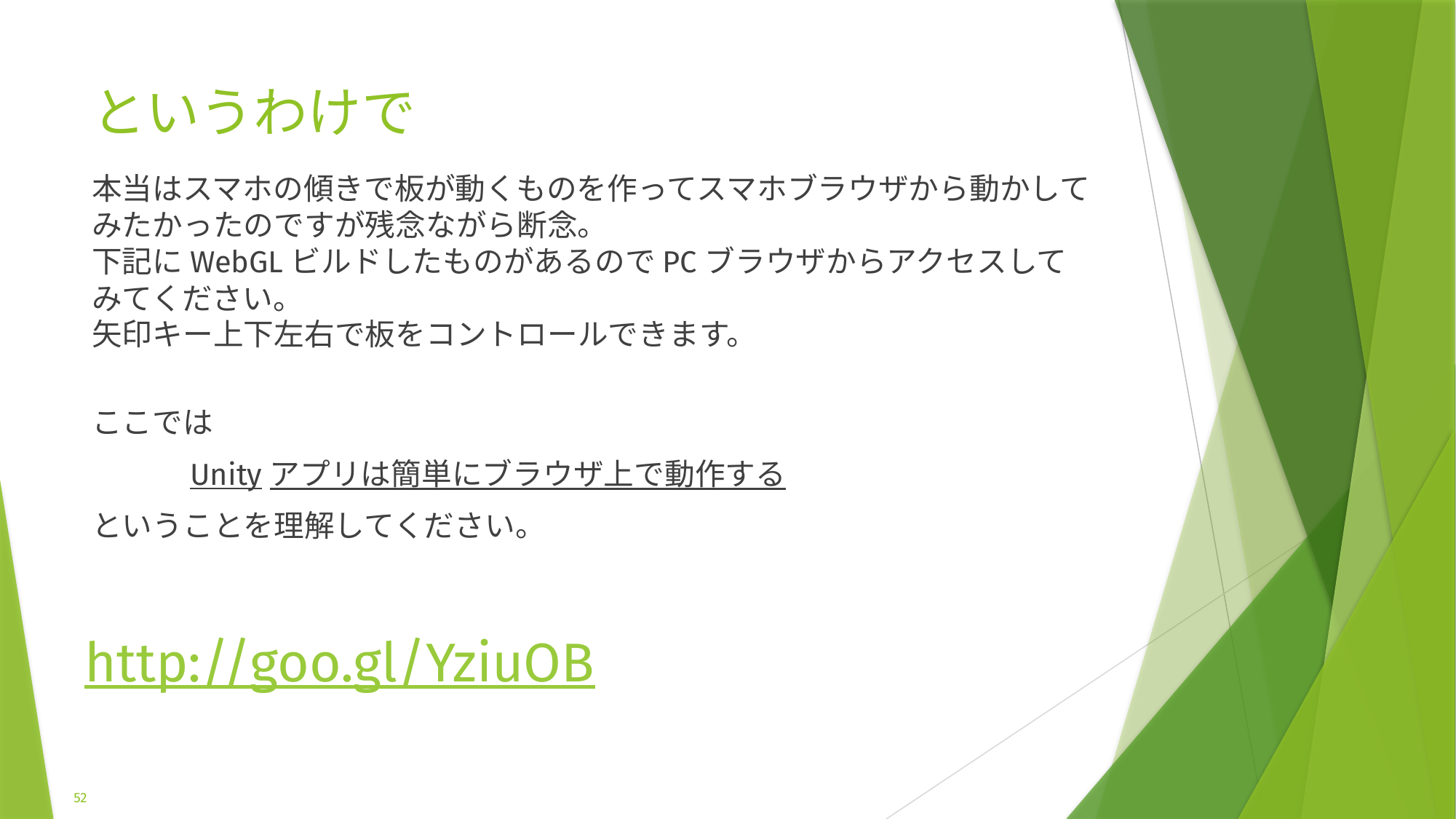

# というわけで
本当はスマホの傾きで板が動くものを作ってスマホブラウザから動かしてみたかったのですが残念ながら断念。
下記にWebGLビルドしたものがあるのでPCブラウザからアクセスしてみてください。
矢印キー上下左右で板をコントロールできます。
ここでは
　　　Unityアプリは簡単にブラウザ上で動作する
ということを理解してください。
http://goo.gl/YziuOB
52